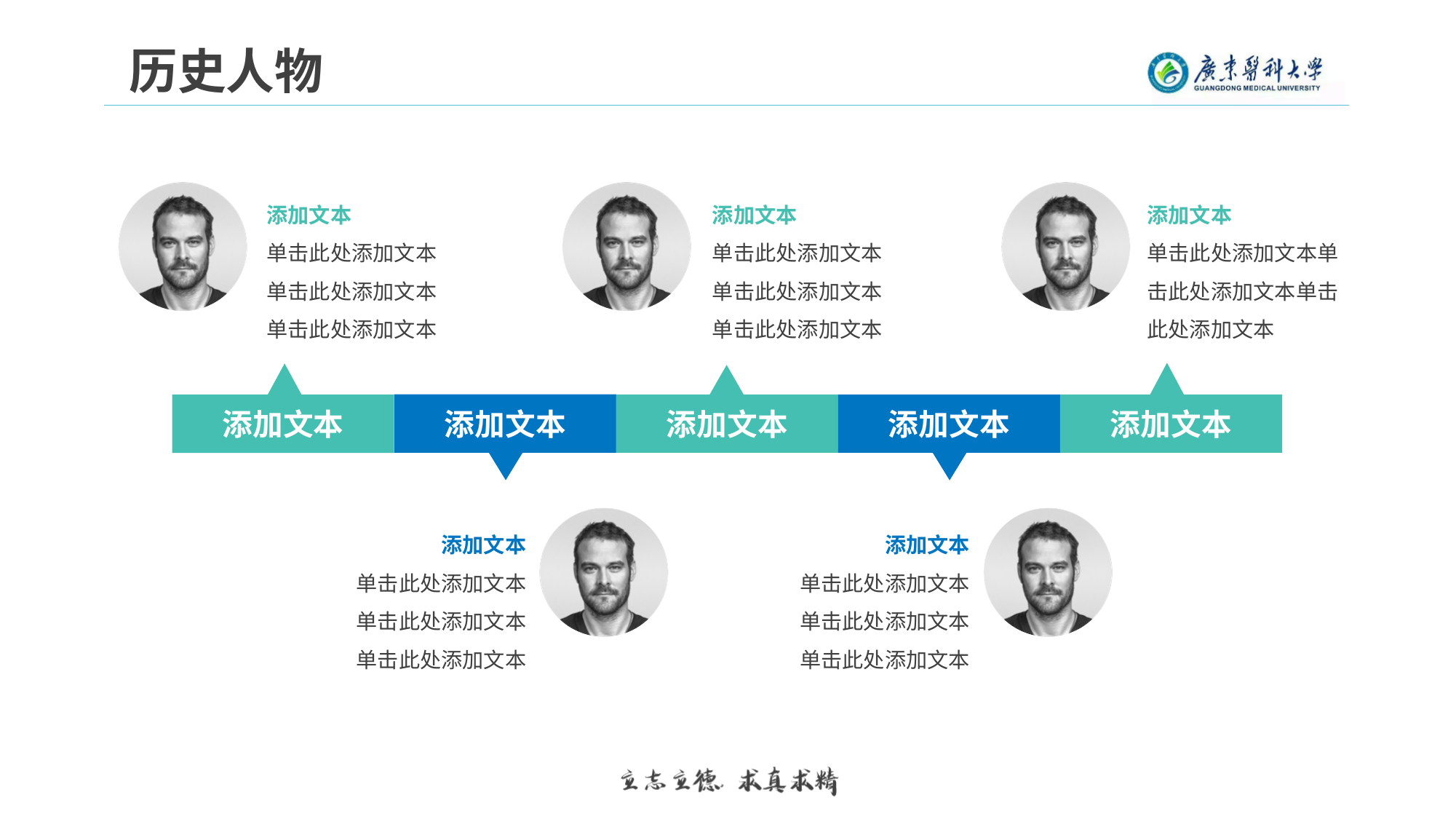

历史人物

添加文本
单击此处添加文本单击此处添加文本单击此处添加文本

添加文本
单击此处添加文本单击此处添加文本单击此处添加文本

添加文本
单击此处添加文本单击此处添加文本单击此处添加文本

添加文本
添加文本
添加文本
添加文本
添加文本

添加文本
单击此处添加文本单击此处添加文本单击此处添加文本

添加文本
单击此处添加文本单击此处添加文本单击此处添加文本